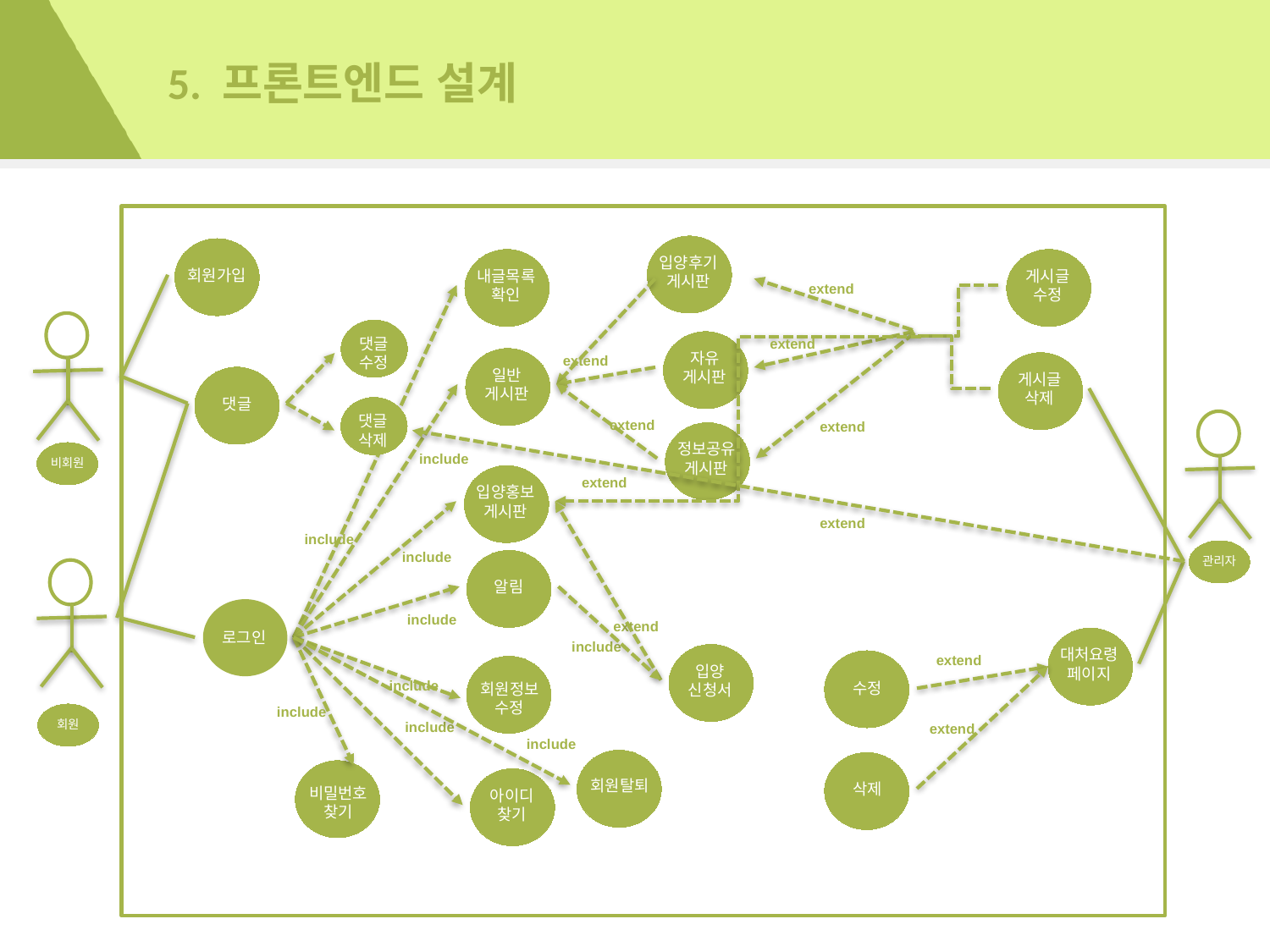

# 5. 프론트엔드 설계

입양후기
게시판

회원가입

내글목록
확인

게시글
수정
extend

댓글
수정
extend

자유
게시판
extend

일반
게시판

게시글
삭제

댓글

댓글
삭제
extend

extend

정보공유
게시판

비회원
include

입양홍보
게시판
extend
extend
include

관리자
include

알림

로그인
include
extend

대처요령
페이지
include

입양
신청서
extend

수정

회원정보
수정
include
include

회원
include
extend
include

회원탈퇴

비밀번호
찾기

아이디
찾기
삭제